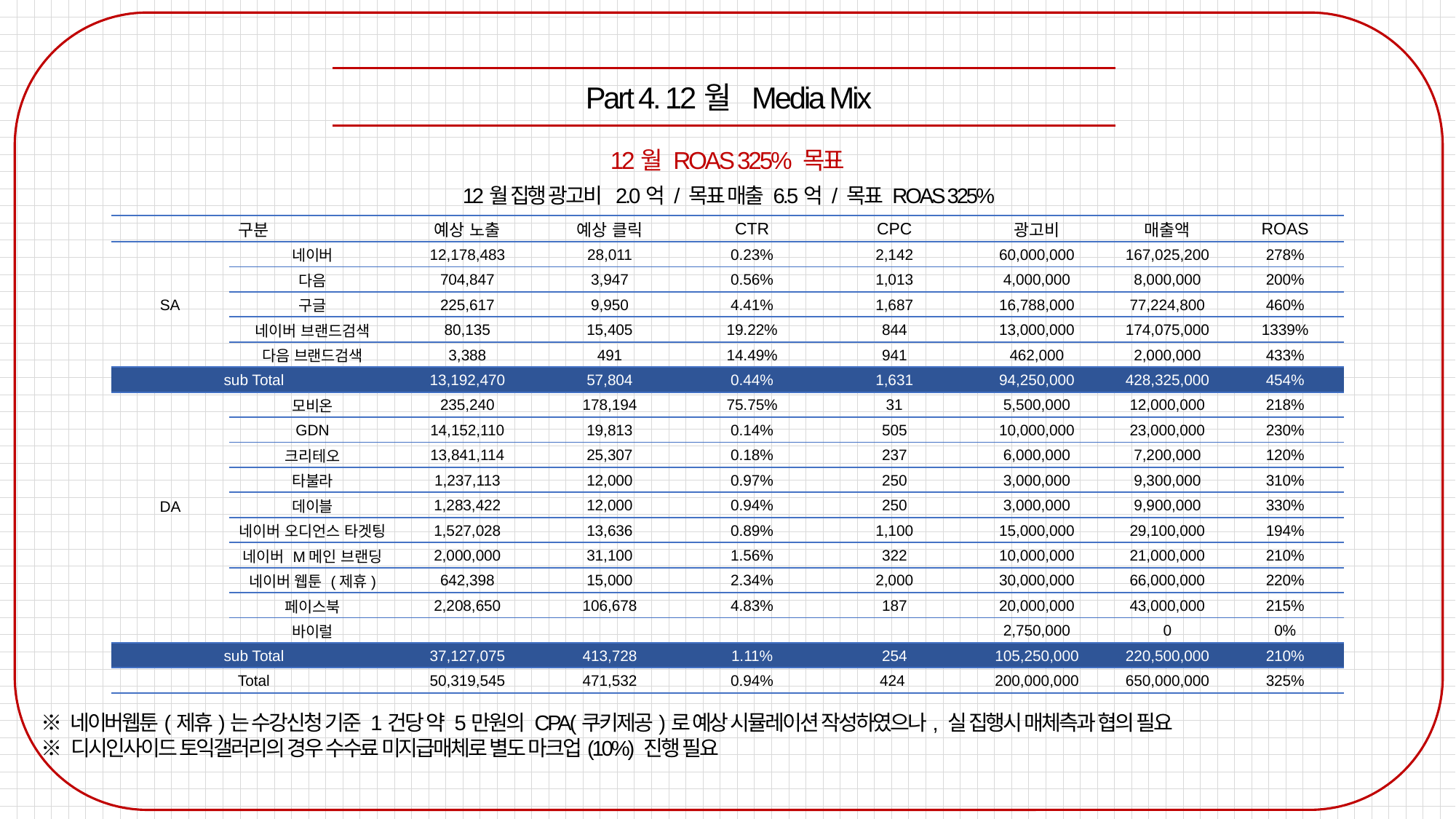

Part 4. 12월  Media Mix
12월 ROAS 325% 목표
12월 집행 광고비  2.0억 / 목표 매출 6.5억 / 목표 ROAS 325%
| 구분 |  | 예상 노출 | 예상 클릭 | CTR | CPC | 광고비 | 매출액 | ROAS |
| --- | --- | --- | --- | --- | --- | --- | --- | --- |
| SA | 네이버 | 12,178,483 | 28,011 | 0.23% | 2,142 | 60,000,000 | 167,025,200 | 278% |
|  | 다음 | 704,847 | 3,947 | 0.56% | 1,013 | 4,000,000 | 8,000,000 | 200% |
|  | 구글 | 225,617 | 9,950 | 4.41% | 1,687 | 16,788,000 | 77,224,800 | 460% |
|  | 네이버 브랜드검색 | 80,135 | 15,405 | 19.22% | 844 | 13,000,000 | 174,075,000 | 1339% |
|  | 다음 브랜드검색 | 3,388 | 491 | 14.49% | 941 | 462,000 | 2,000,000 | 433% |
| sub Total |  | 13,192,470 | 57,804 | 0.44% | 1,631 | 94,250,000 | 428,325,000 | 454% |
| DA | 모비온 | 235,240 | 178,194 | 75.75% | 31 | 5,500,000 | 12,000,000 | 218% |
|  | GDN | 14,152,110 | 19,813 | 0.14% | 505 | 10,000,000 | 23,000,000 | 230% |
|  | 크리테오 | 13,841,114 | 25,307 | 0.18% | 237 | 6,000,000 | 7,200,000 | 120% |
|  | 타불라 | 1,237,113 | 12,000 | 0.97% | 250 | 3,000,000 | 9,300,000 | 310% |
|  | 데이블 | 1,283,422 | 12,000 | 0.94% | 250 | 3,000,000 | 9,900,000 | 330% |
|  | 네이버 오디언스 타겟팅 | 1,527,028 | 13,636 | 0.89% | 1,100 | 15,000,000 | 29,100,000 | 194% |
|  | 네이버 M메인 브랜딩 | 2,000,000 | 31,100 | 1.56% | 322 | 10,000,000 | 21,000,000 | 210% |
|  | 네이버 웹툰 (제휴) | 642,398 | 15,000 | 2.34% | 2,000 | 30,000,000 | 66,000,000 | 220% |
|  | 페이스북 | 2,208,650 | 106,678 | 4.83% | 187 | 20,000,000 | 43,000,000 | 215% |
|  | 바이럴 |  |  |  |  | 2,750,000 | 0 | 0% |
| sub Total |  | 37,127,075 | 413,728 | 1.11% | 254 | 105,250,000 | 220,500,000 | 210% |
| Total |  | 50,319,545 | 471,532 | 0.94% | 424 | 200,000,000 | 650,000,000 | 325% |
※ 네이버웹툰(제휴)는 수강신청 기준 1건당 약 5만원의 CPA(쿠키제공)로 예상 시뮬레이션 작성하였으나, 실 집행시 매체측과 협의 필요
※ 디시인사이드 토익갤러리의 경우 수수료 미지급매체로 별도 마크업(10%) 진행 필요